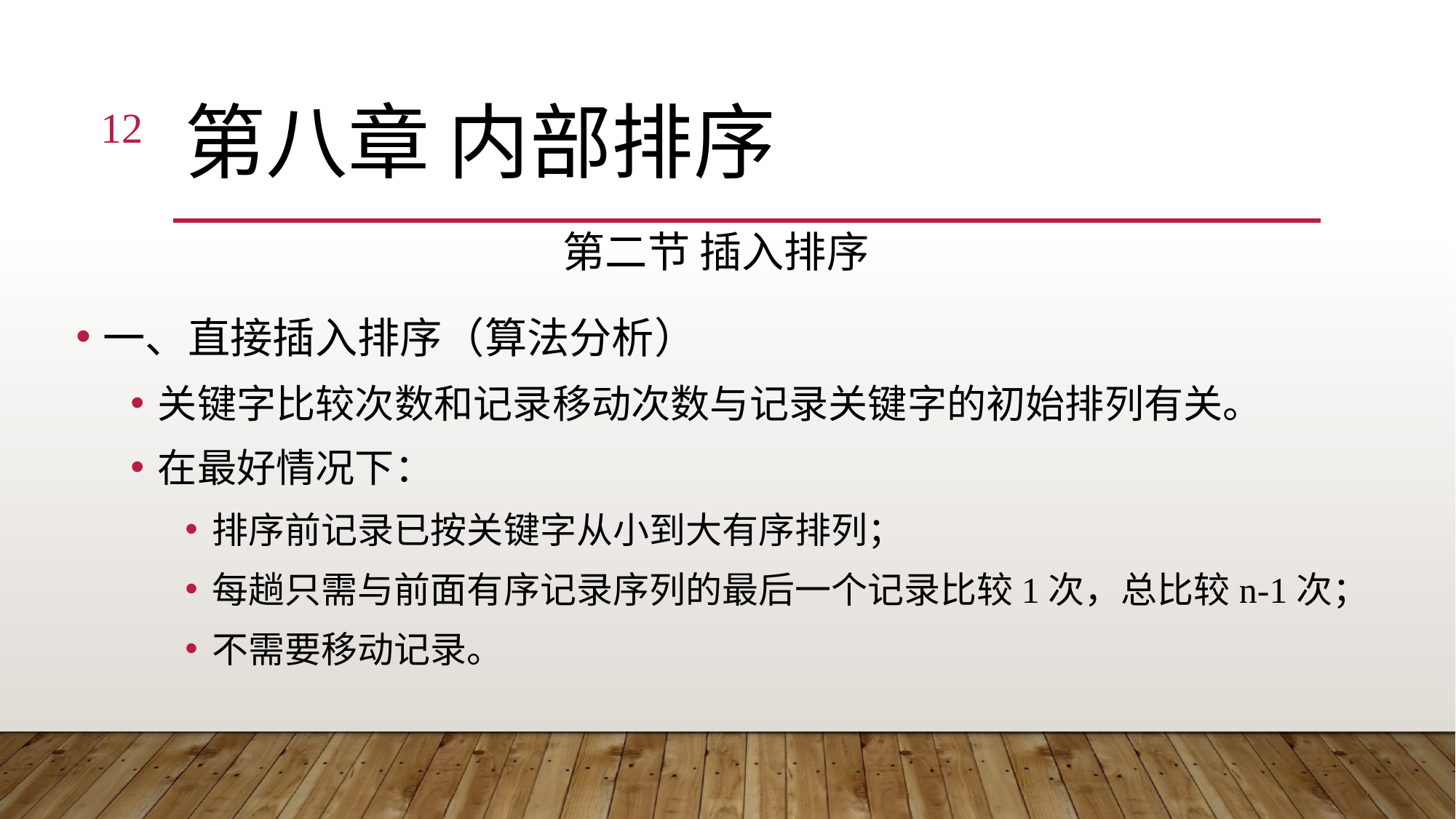

12
# 第八章 内部排序
第二节 插入排序
一、直接插入排序（算法分析）
关键字比较次数和记录移动次数与记录关键字的初始排列有关。
在最好情况下：
排序前记录已按关键字从小到大有序排列；
每趟只需与前面有序记录序列的最后一个记录比较1次，总比较n-1次；
不需要移动记录。